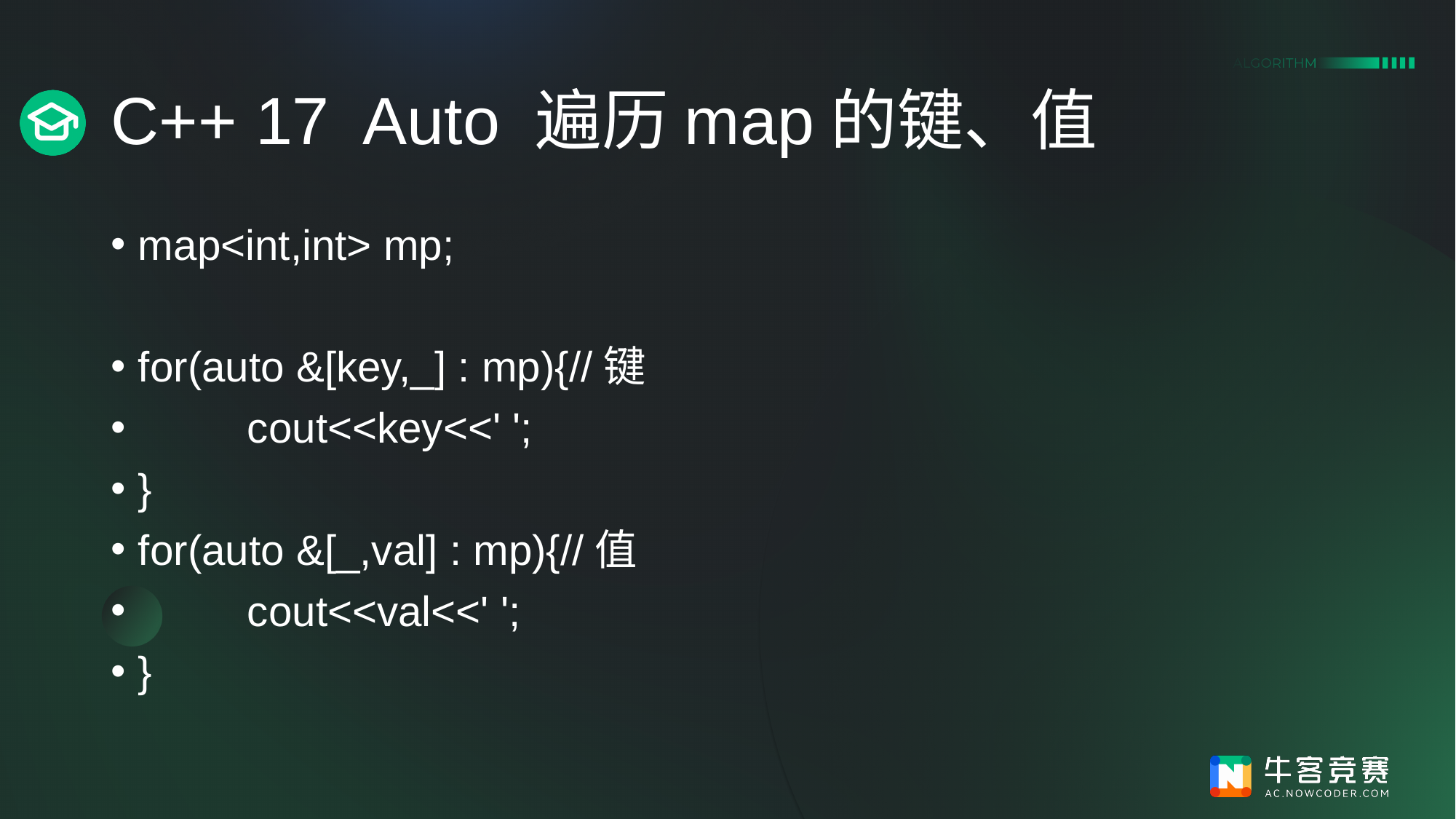

# C++ 17  Auto 遍历map的键、值
map<int,int> mp;

for(auto &[key,_] : mp){//键
	cout<<key<<' ';
}
for(auto &[_,val] : mp){//值
	cout<<val<<' ';
}